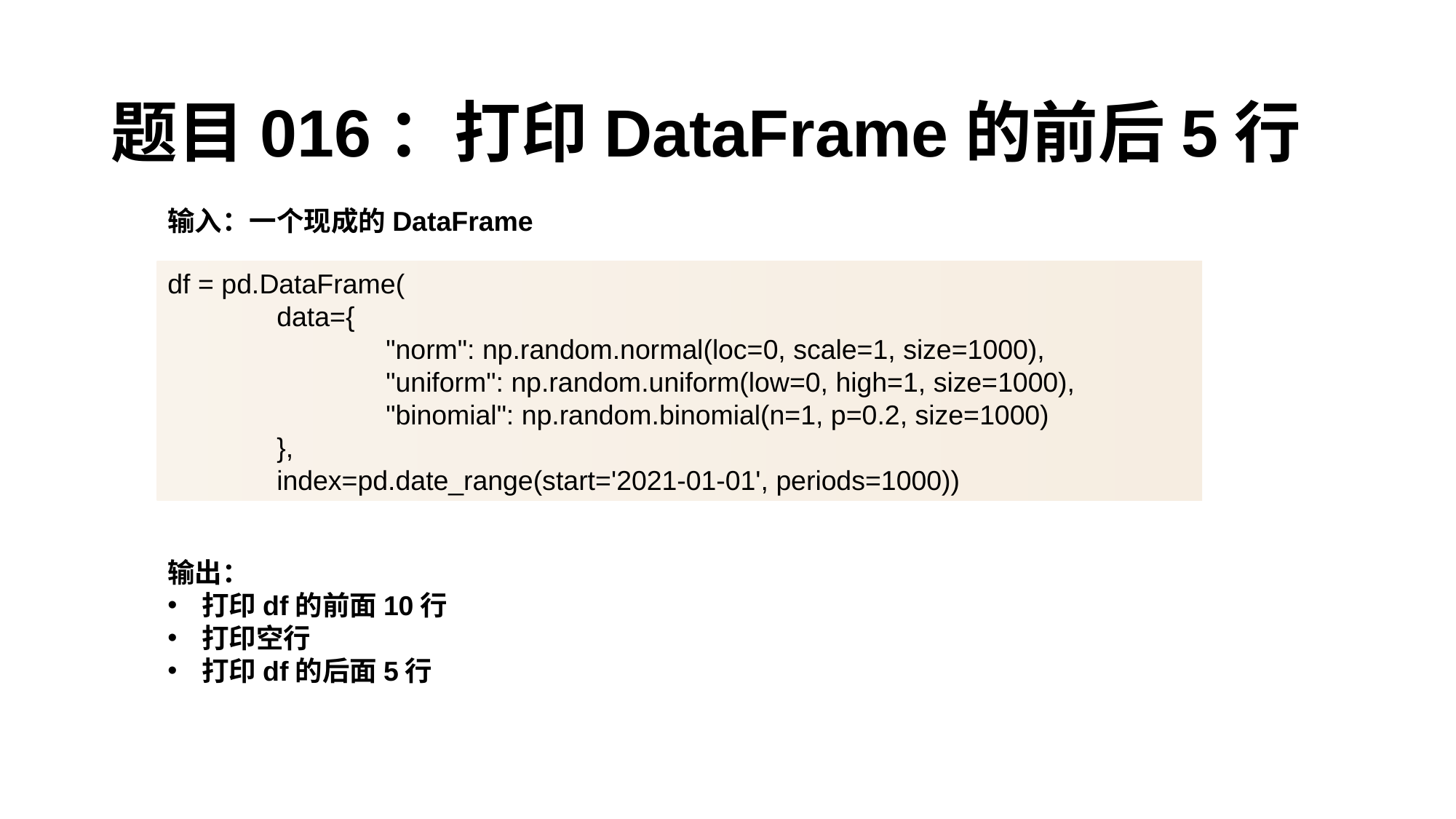

# 题目016：打印DataFrame的前后5行
输入：一个现成的DataFrame
df = pd.DataFrame(
	data={
		"norm": np.random.normal(loc=0, scale=1, size=1000),
		"uniform": np.random.uniform(low=0, high=1, size=1000),
		"binomial": np.random.binomial(n=1, p=0.2, size=1000)
	},
	index=pd.date_range(start='2021-01-01', periods=1000))
输出：
打印df的前面10行
打印空行
打印df的后面5行